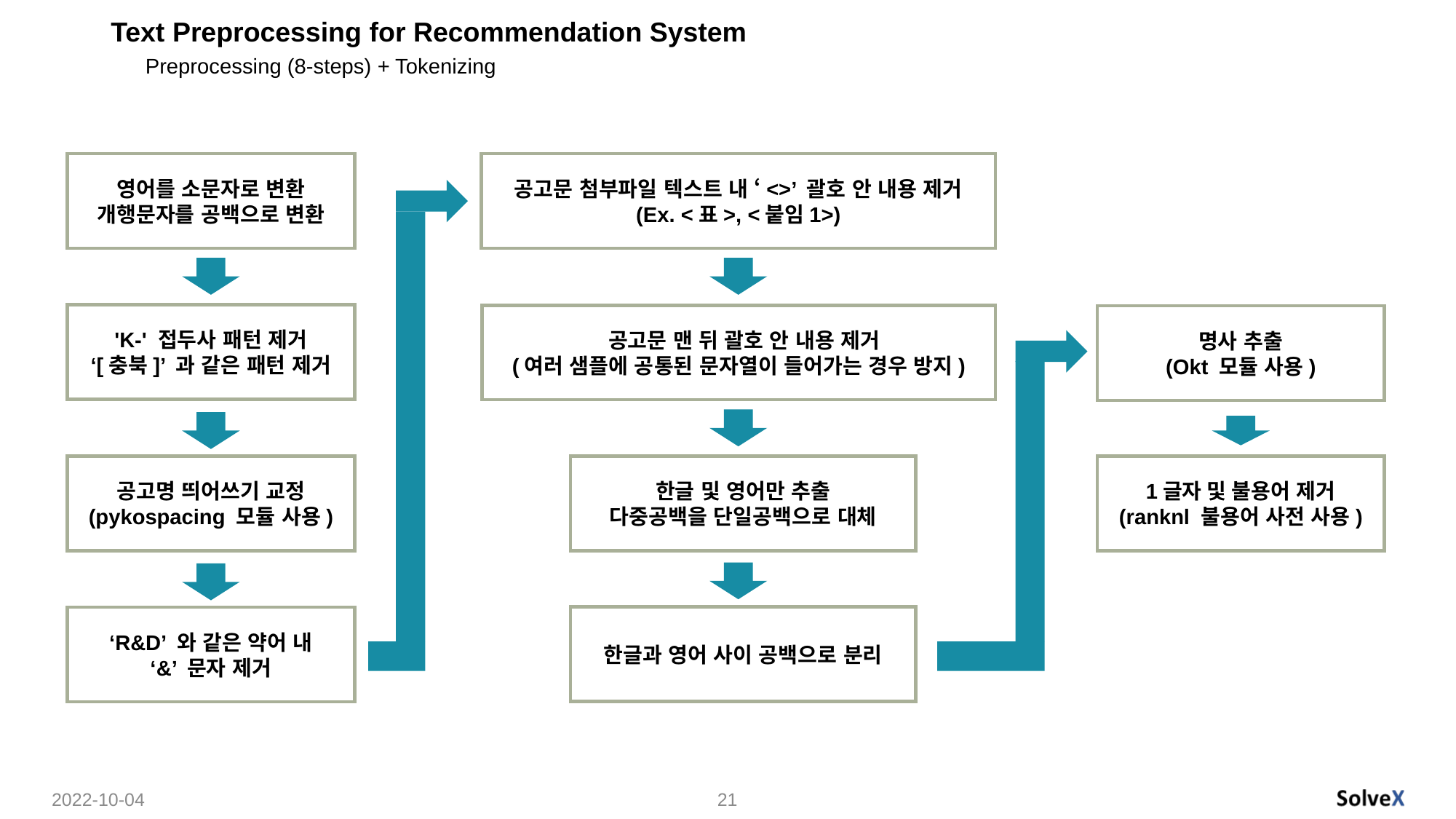

# Text Preprocessing for Recommendation System
Preprocessing (8-steps) + Tokenizing
영어를 소문자로 변환
개행문자를 공백으로 변환
공고문 첨부파일 텍스트 내 ‘<>’ 괄호 안 내용 제거
(Ex. <표>, <붙임1>)

'K-' 접두사 패턴 제거
‘[충북]’ 과 같은 패턴 제거
 공고문 맨 뒤 괄호 안 내용 제거
(여러 샘플에 공통된 문자열이 들어가는 경우 방지)
명사 추출
(Okt 모듈 사용)

공고명 띄어쓰기 교정
(pykospacing 모듈 사용)
한글 및 영어만 추출
다중공백을 단일공백으로 대체
1글자 및 불용어 제거
(ranknl 불용어 사전 사용)

한글과 영어 사이 공백으로 분리
‘R&D’ 와 같은 약어 내
‘&’ 문자 제거
2022-10-04
21